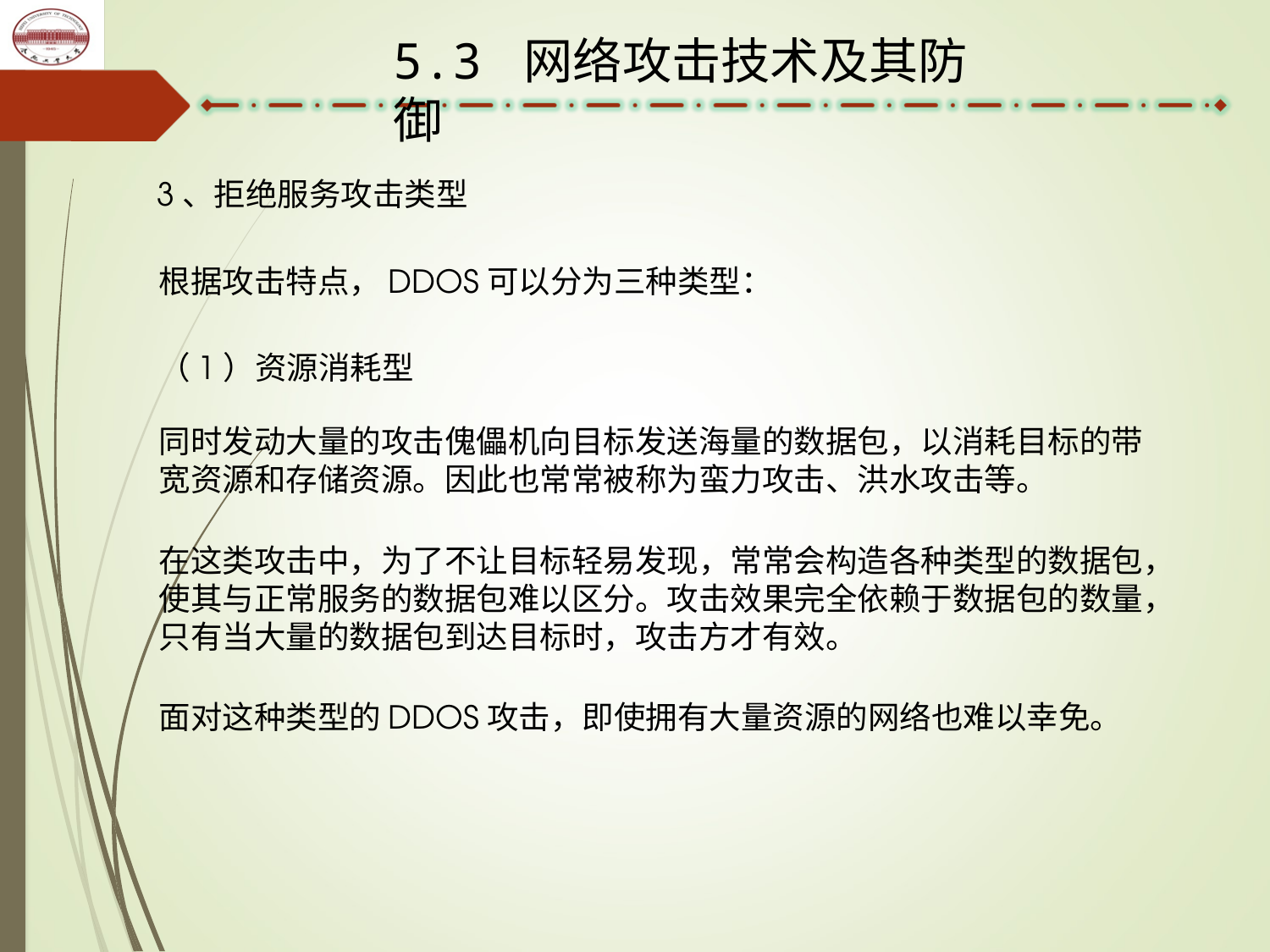

5.3 网络攻击技术及其防御
3、拒绝服务攻击类型
根据攻击特点，DDOS可以分为三种类型：
（1）资源消耗型
同时发动大量的攻击傀儡机向目标发送海量的数据包，以消耗目标的带宽资源和存储资源。因此也常常被称为蛮力攻击、洪水攻击等。
在这类攻击中，为了不让目标轻易发现，常常会构造各种类型的数据包，使其与正常服务的数据包难以区分。攻击效果完全依赖于数据包的数量，只有当大量的数据包到达目标时，攻击方才有效。
面对这种类型的DDOS攻击，即使拥有大量资源的网络也难以幸免。